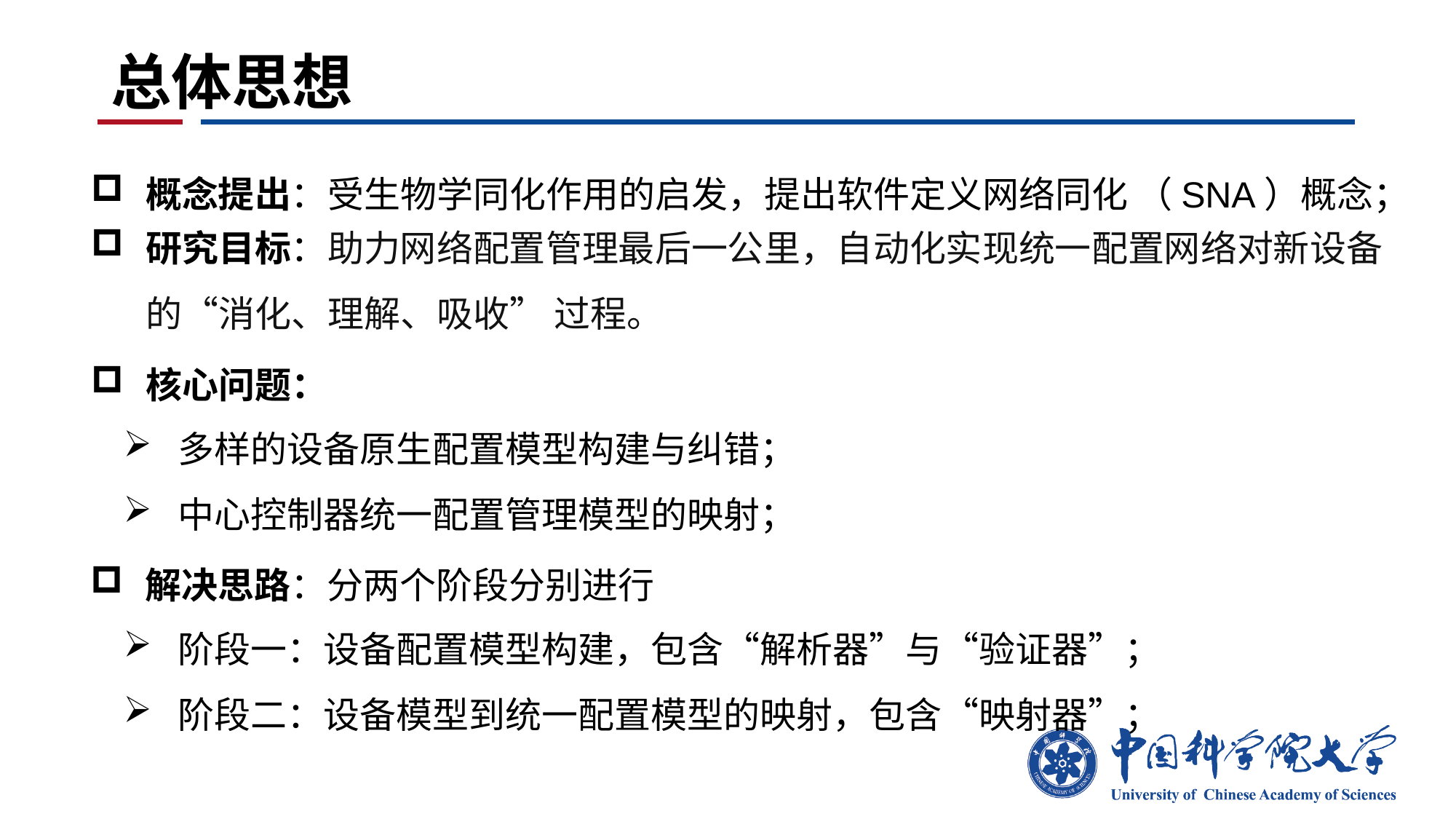

# 总体思想
概念提出：受生物学同化作用的启发，提出软件定义网络同化 （SNA）概念；
研究目标：助力网络配置管理最后一公里，自动化实现统一配置网络对新设备的“消化、理解、吸收” 过程。
核心问题：
多样的设备原生配置模型构建与纠错；
中心控制器统一配置管理模型的映射；
解决思路：分两个阶段分别进行
阶段一：设备配置模型构建，包含“解析器”与“验证器”；
阶段二：设备模型到统一配置模型的映射，包含“映射器”；